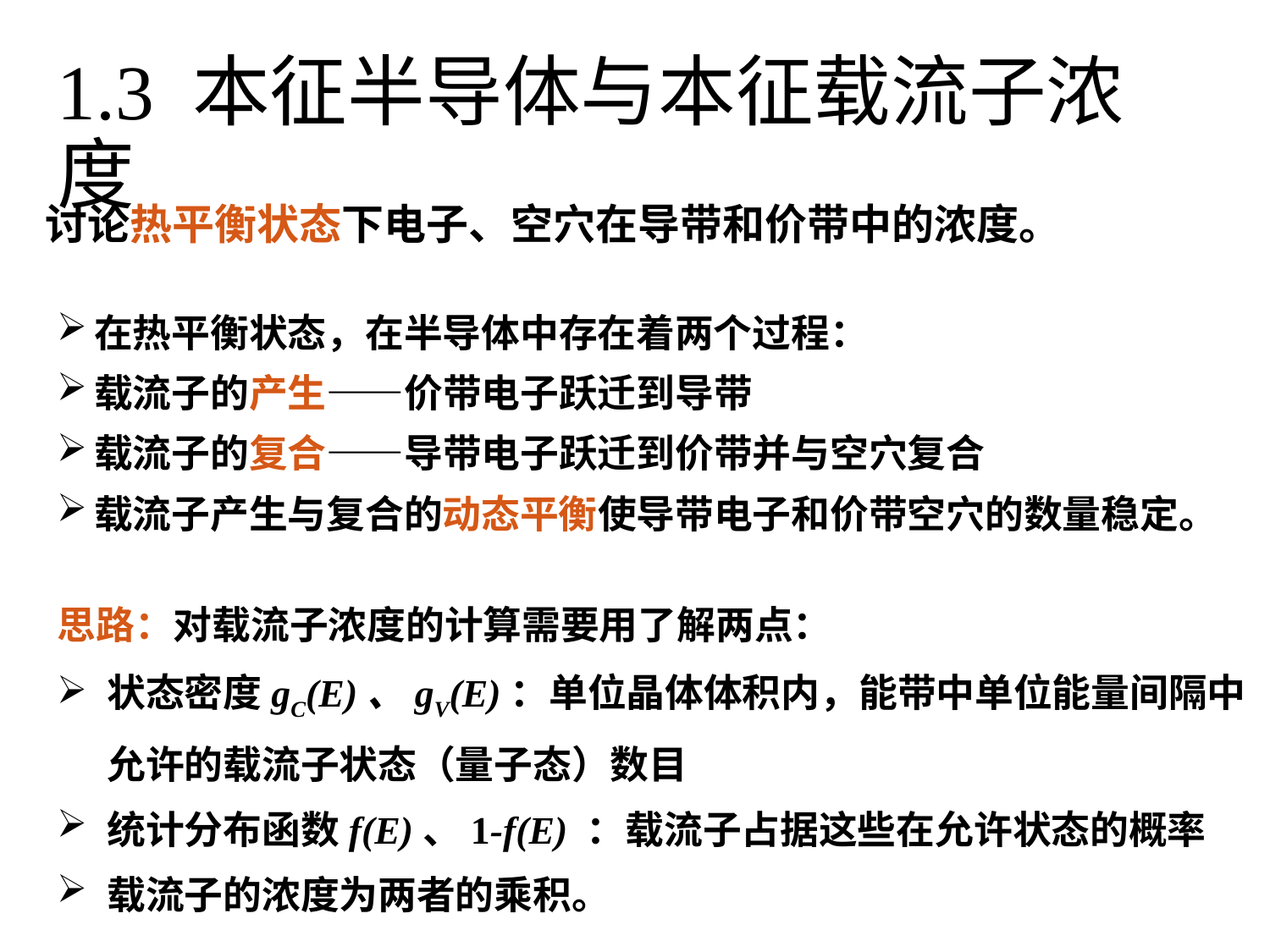

1.3 本征半导体与本征载流子浓度
讨论热平衡状态下电子、空穴在导带和价带中的浓度。
在热平衡状态，在半导体中存在着两个过程：
载流子的产生——价带电子跃迁到导带
载流子的复合——导带电子跃迁到价带并与空穴复合
载流子产生与复合的动态平衡使导带电子和价带空穴的数量稳定。

思路：对载流子浓度的计算需要用了解两点：
状态密度gC(E)、gV(E)：单位晶体体积内，能带中单位能量间隔中允许的载流子状态（量子态）数目
统计分布函数f(E)、1-f(E) ：载流子占据这些在允许状态的概率
载流子的浓度为两者的乘积。